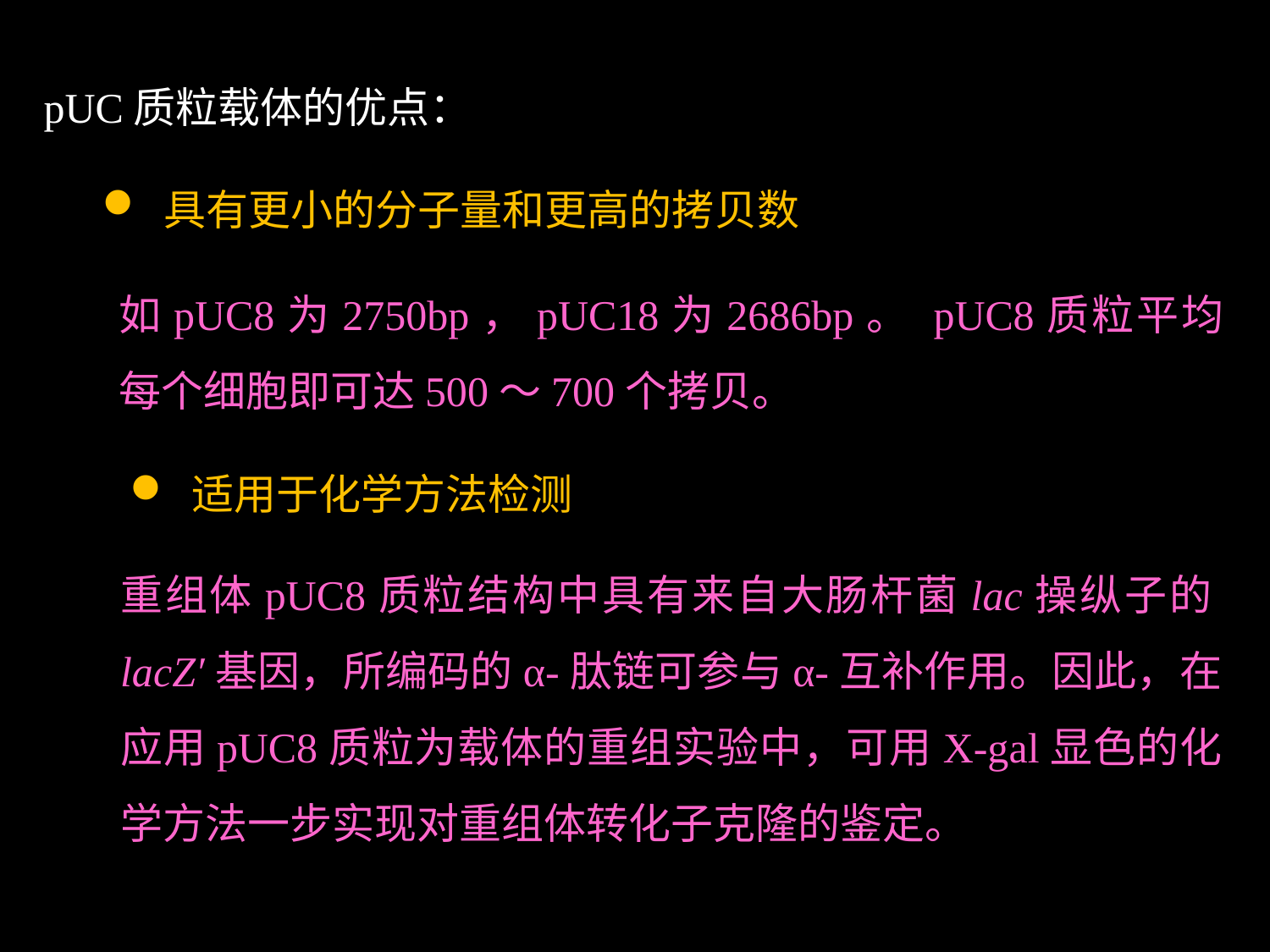

pUC质粒载体的优点：
 具有更小的分子量和更高的拷贝数
如pUC8为2750bp，pUC18为2686bp。 pUC8质粒平均每个细胞即可达500～700个拷贝。
 适用于化学方法检测
重组体pUC8质粒结构中具有来自大肠杆菌lac操纵子的lacZ′基因，所编码的α-肽链可参与α-互补作用。因此，在应用pUC8质粒为载体的重组实验中，可用X-gal显色的化学方法一步实现对重组体转化子克隆的鉴定。